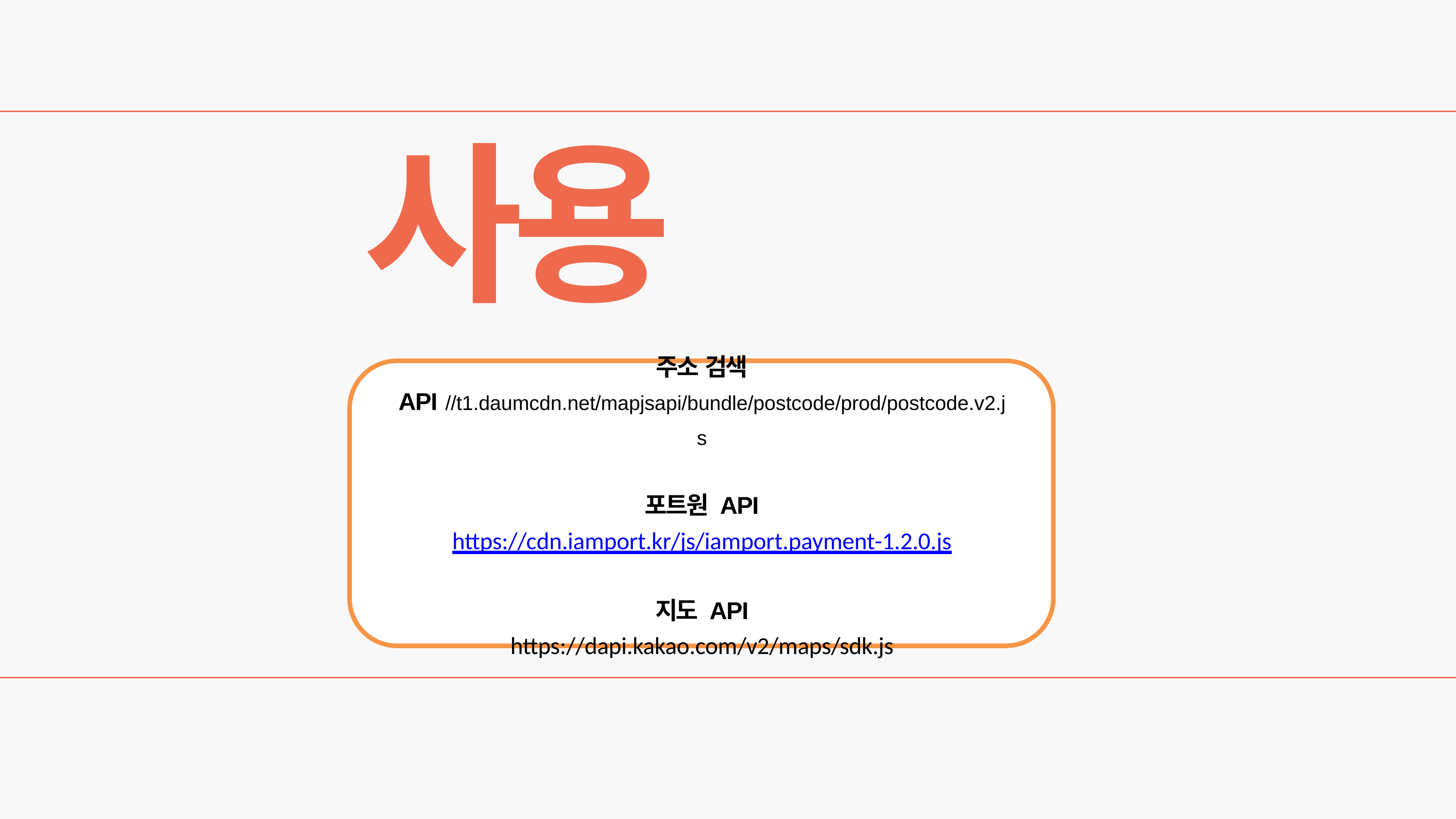

# 사용 API
주소 검색
API //t1.daumcdn.net/mapjsapi/bundle/postcode/prod/postcode.v2.j
s

포트원 API
https://cdn.iamport.kr/js/iamport.payment-1.2.0.js

지도 API
https://dapi.kakao.com/v2/maps/sdk.js